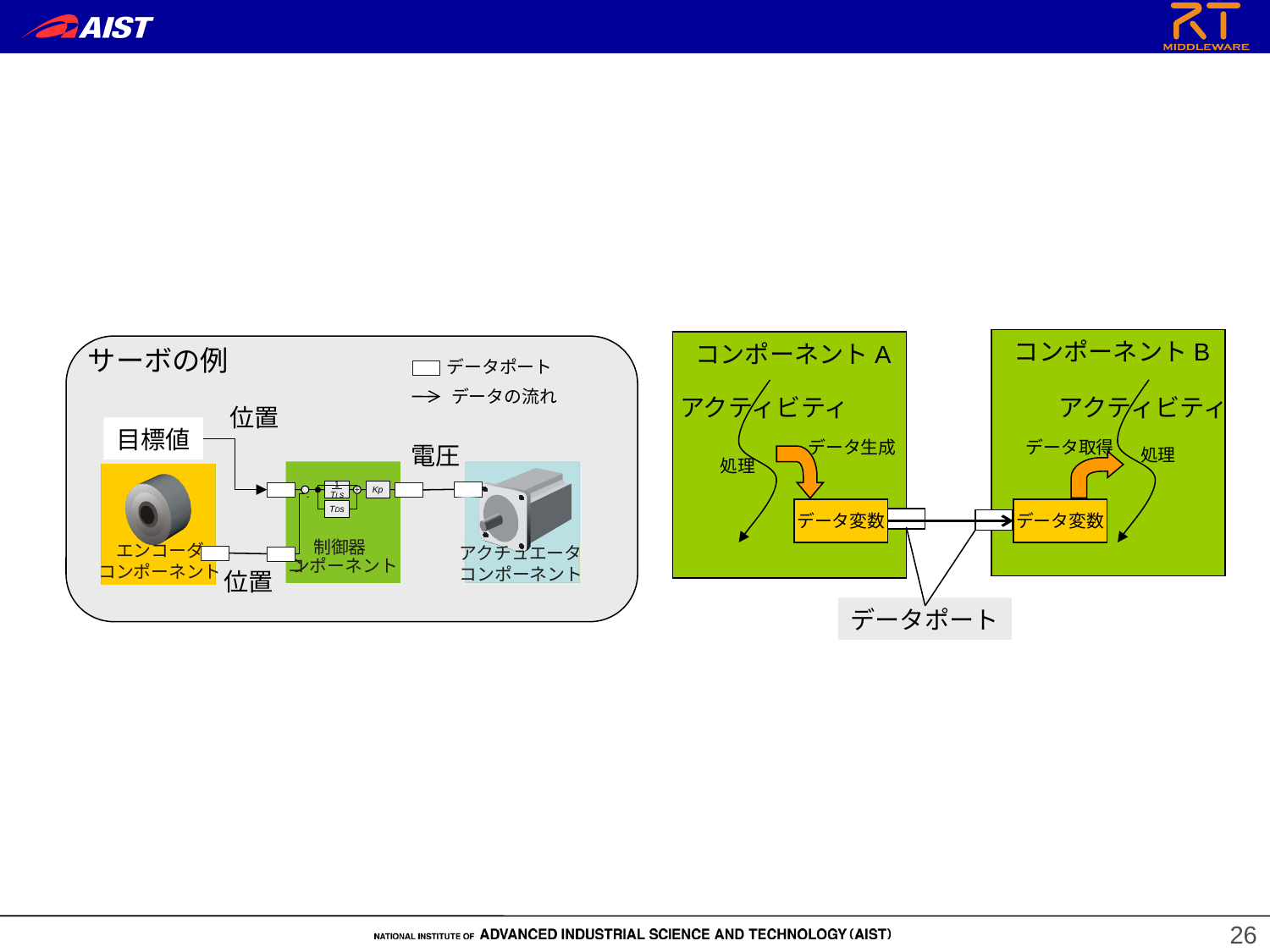

コンポーネントB

コンポーネントA

サーボの例
データポート

データの流れ

アクティビティ

アクティビティ
位置

目標値
データ生成
データ取得
電圧
処理
処理

 1
TI s
Kp

+

-
TDs
制御器

コ
ンポーネント

データ変数
データ変数

エンコーダ
コンポーネント

アクチュエータ
コンポーネント

位置
データポート
26